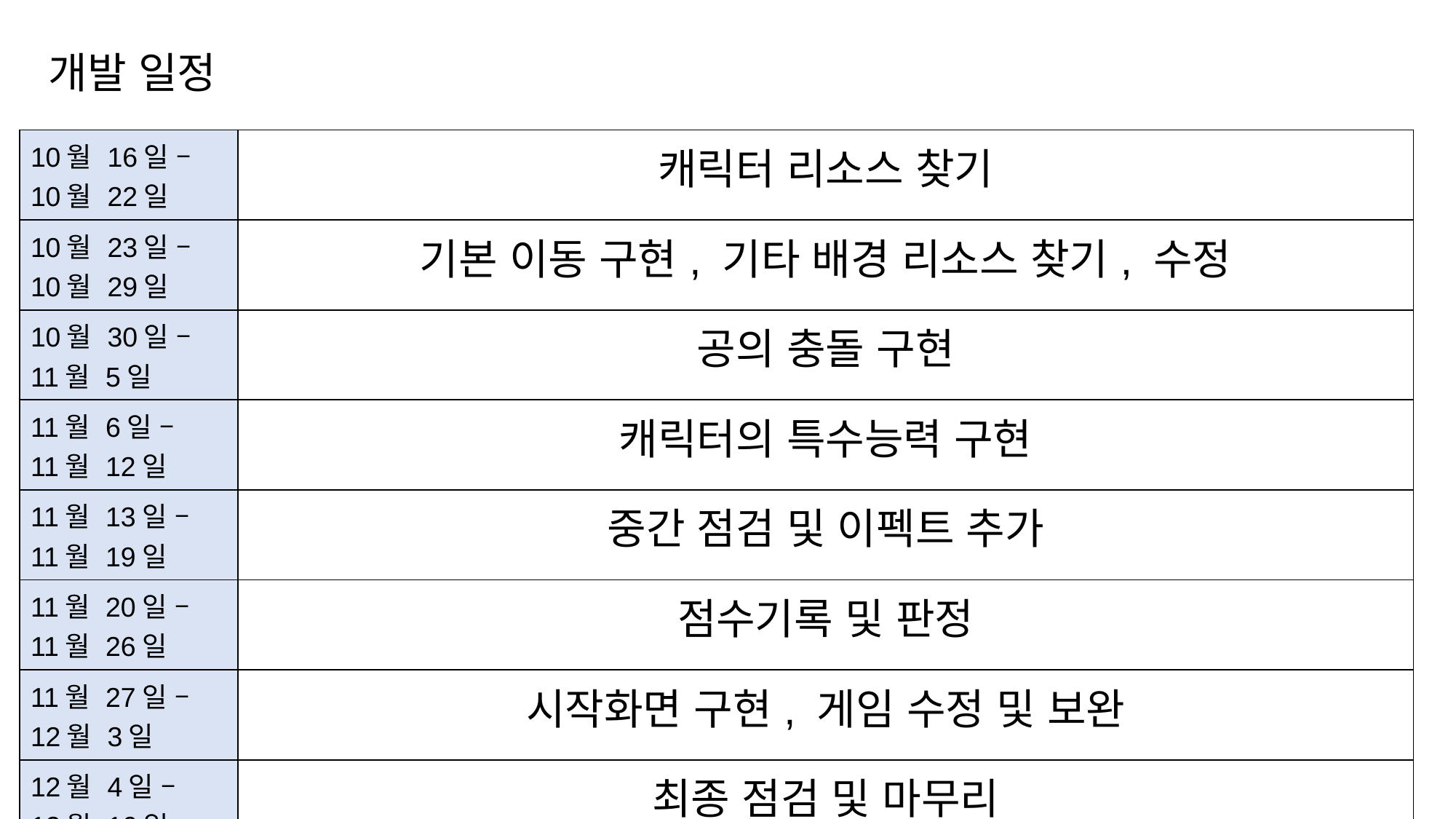

# 개발 일정
| 10월 16일 – 10월 22일 | 캐릭터 리소스 찾기 |
| --- | --- |
| 10월 23일 – 10월 29일 | 기본 이동 구현, 기타 배경 리소스 찾기, 수정 |
| 10월 30일 – 11월 5일 | 공의 충돌 구현 |
| 11월 6일 – 11월 12일 | 캐릭터의 특수능력 구현 |
| 11월 13일 – 11월 19일 | 중간 점검 및 이펙트 추가 |
| 11월 20일 – 11월 26일 | 점수기록 및 판정 |
| 11월 27일 – 12월 3일 | 시작화면 구현, 게임 수정 및 보완 |
| 12월 4일 – 12월 10일 | 최종 점검 및 마무리 |